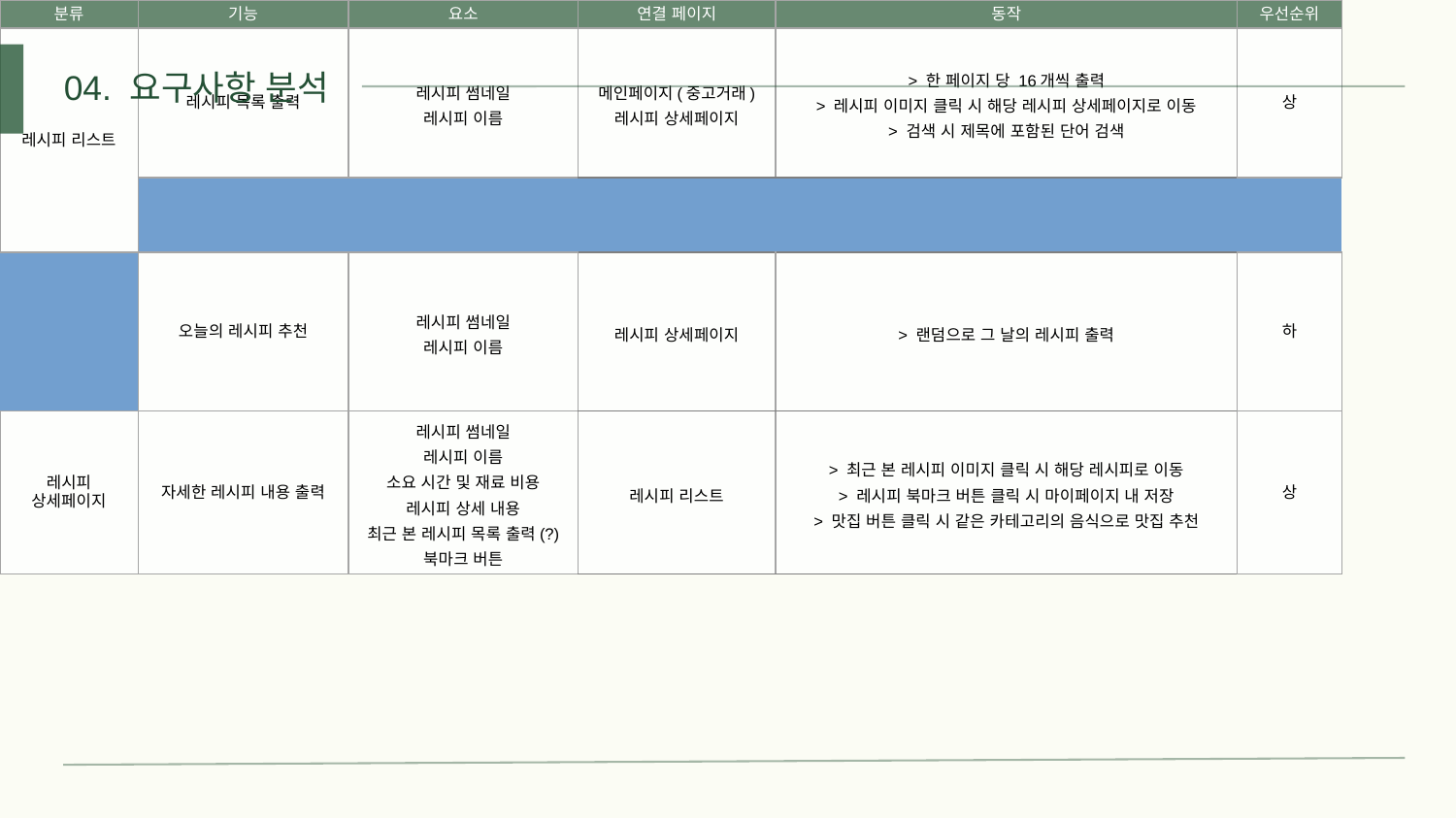

04. 요구사항 분석
| 분류 | 기능 | 요소 | 연결 페이지 | 동작 | 우선순위 |
| --- | --- | --- | --- | --- | --- |
| 레시피 리스트 | 레시피 목록 출력 | 레시피 썸네일 레시피 이름 | 메인페이지(중고거래) 레시피 상세페이지 | > 한 페이지 당 16개씩 출력 > 레시피 이미지 클릭 시 해당 레시피 상세페이지로 이동 > 검색 시 제목에 포함된 단어 검색 | 상 |
|  |  |  |  |  |  |
|  | 오늘의 레시피 추천 | 레시피 썸네일 레시피 이름 | 레시피 상세페이지 | > 랜덤으로 그 날의 레시피 출력 | 하 |
| 레시피 상세페이지 | 자세한 레시피 내용 출력 | 레시피 썸네일 레시피 이름 소요 시간 및 재료 비용 레시피 상세 내용 최근 본 레시피 목록 출력(?) 북마크 버튼 | 레시피 리스트 | > 최근 본 레시피 이미지 클릭 시 해당 레시피로 이동 > 레시피 북마크 버튼 클릭 시 마이페이지 내 저장 > 맛집 버튼 클릭 시 같은 카테고리의 음식으로 맛집 추천 | 상 |
|  | 맛집 추천 | 맛집 썸네일 맛집 이름 (카테고리?) | 레시피 리스트 맛집 상세페이지 | > 한 페이지 당 6 ~ 8개 출력 예정 > 보고 있는 레시피와 같은 음식 카테고리의 맛집 추천 > 맛집 썸네일 클릭 시 해당 맛집의 상세페이지로 이동 | 중 |